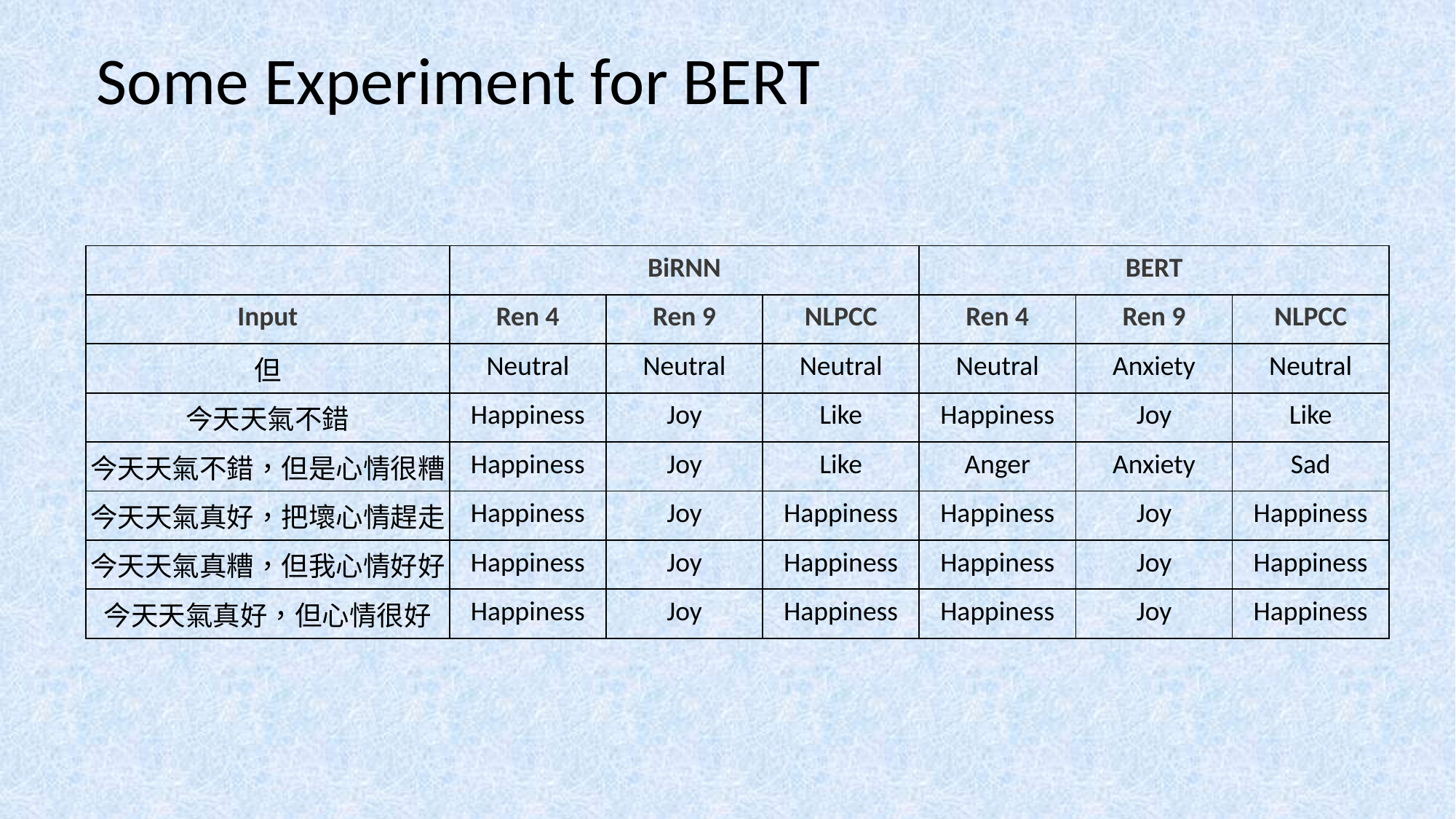

Some Experiment for BERT
|  | BiRNN |  |  | BERT |  |  |
| --- | --- | --- | --- | --- | --- | --- |
| Input | Ren 4 | Ren 9 | NLPCC | Ren 4 | Ren 9 | NLPCC |
| 但 | Neutral | Neutral | Neutral | Neutral | Anxiety | Neutral |
| 今天天氣不錯 | Happiness | Joy | Like | Happiness | Joy | Like |
| 今天天氣不錯，但是心情很糟 | Happiness | Joy | Like | Anger | Anxiety | Sad |
| 今天天氣真好，把壞心情趕走 | Happiness | Joy | Happiness | Happiness | Joy | Happiness |
| 今天天氣真糟，但我心情好好 | Happiness | Joy | Happiness | Happiness | Joy | Happiness |
| 今天天氣真好，但心情很好 | Happiness | Joy | Happiness | Happiness | Joy | Happiness |